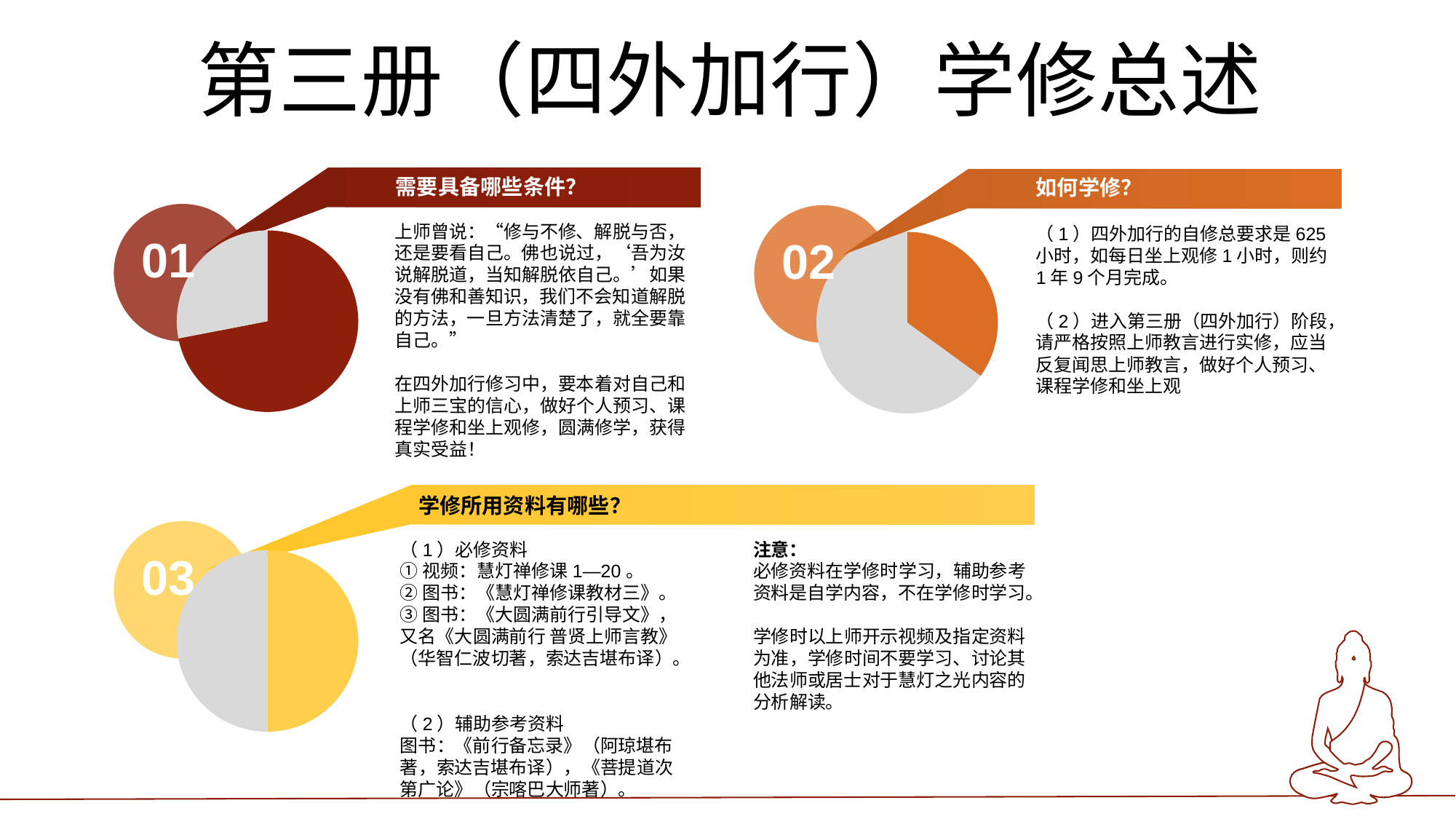

第三册（四外加行）学修总述

需要具备哪些条件？

如何学修？

上师曾说：“修与不修、解脱与否，还是要看自己。佛也说过，‘吾为汝说解脱道，当知解脱依自己。’如果没有佛和善知识，我们不会知道解脱的方法，一旦方法清楚了，就全要靠自己。”

在四外加行修习中，要本着对自己和上师三宝的信心，做好个人预习、课程学修和坐上观修，圆满修学，获得真实受益！
（1）四外加行的自修总要求是625小时，如每日坐上观修1小时，则约1年9个月完成。

（2）进入第三册（四外加行）阶段，请严格按照上师教言进行实修，应当反复闻思上师教言，做好个人预习、课程学修和坐上观

### Chart

| Category | Sales |
|---|---|
| 1st Qtr | 8.2 |
| 2nd Qtr | 3.2 |

### Chart

| Category | Sales |
|---|---|
| 1st Qtr | 35.0 |
| 2nd Qtr | 65.0 |
01
02

Contents_Here
学修所用资料有哪些？

（1）必修资料
①视频：慧灯禅修课1—20。
②图书：《慧灯禅修课教材三》。
③图书：《大圆满前行引导文》，又名《大圆满前行 普贤上师言教》（华智仁波切著，索达吉堪布译）。
（2）辅助参考资料
图书：《前行备忘录》（阿琼堪布著，索达吉堪布译），《菩提道次第广论》（宗喀巴大师著）。
注意：
必修资料在学修时学习，辅助参考资料是自学内容，不在学修时学习。

学修时以上师开示视频及指定资料为准，学修时间不要学习、讨论其他法师或居士对于慧灯之光内容的分析解读。
03

### Chart

| Category | Sales |
|---|---|
| 1st Qtr | 50.0 |
| 2nd Qtr | 50.0 |